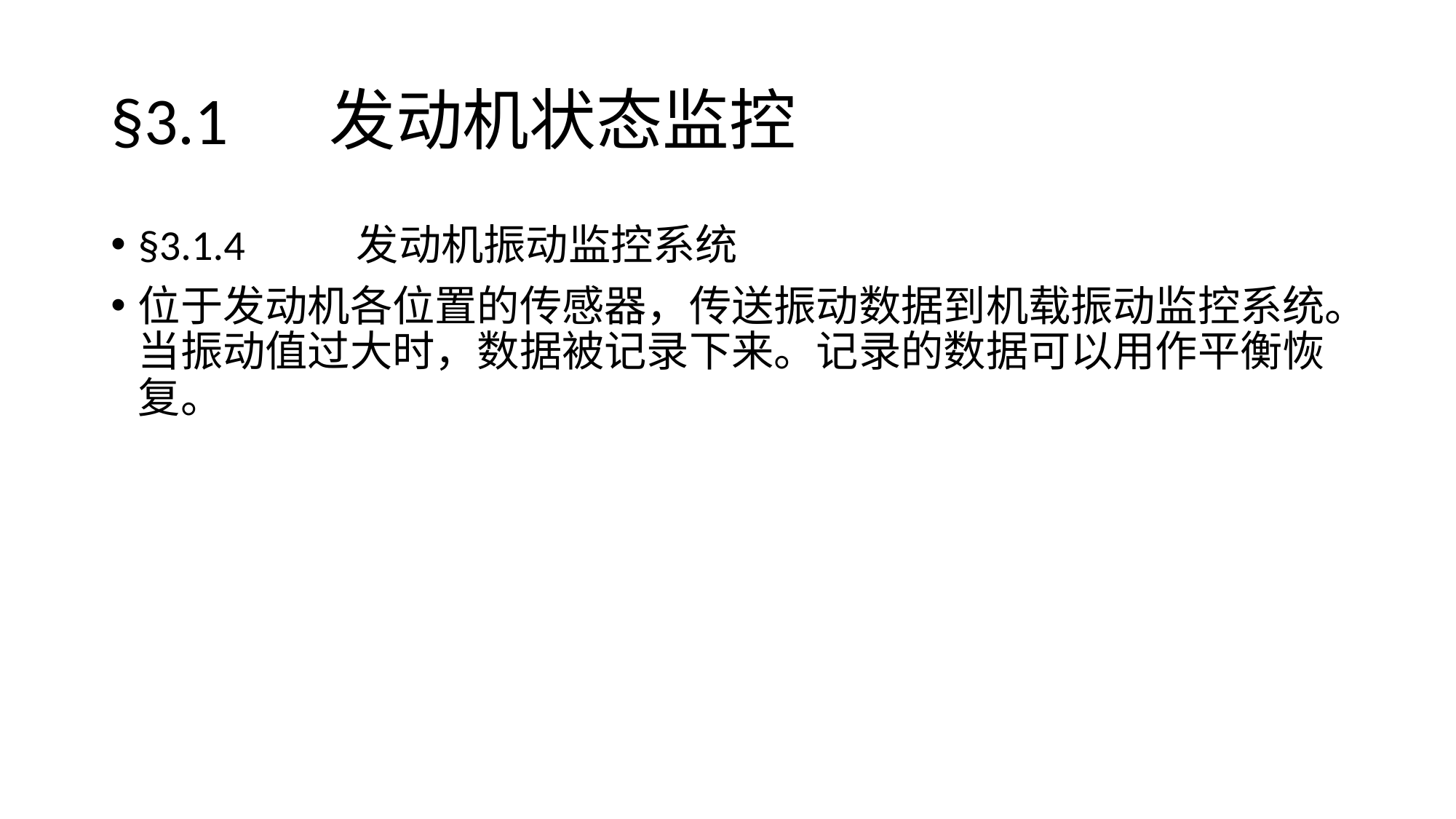

# §3.1  	发动机状态监控
§3.1.4 	发动机振动监控系统
位于发动机各位置的传感器，传送振动数据到机载振动监控系统。当振动值过大时，数据被记录下来。记录的数据可以用作平衡恢复。